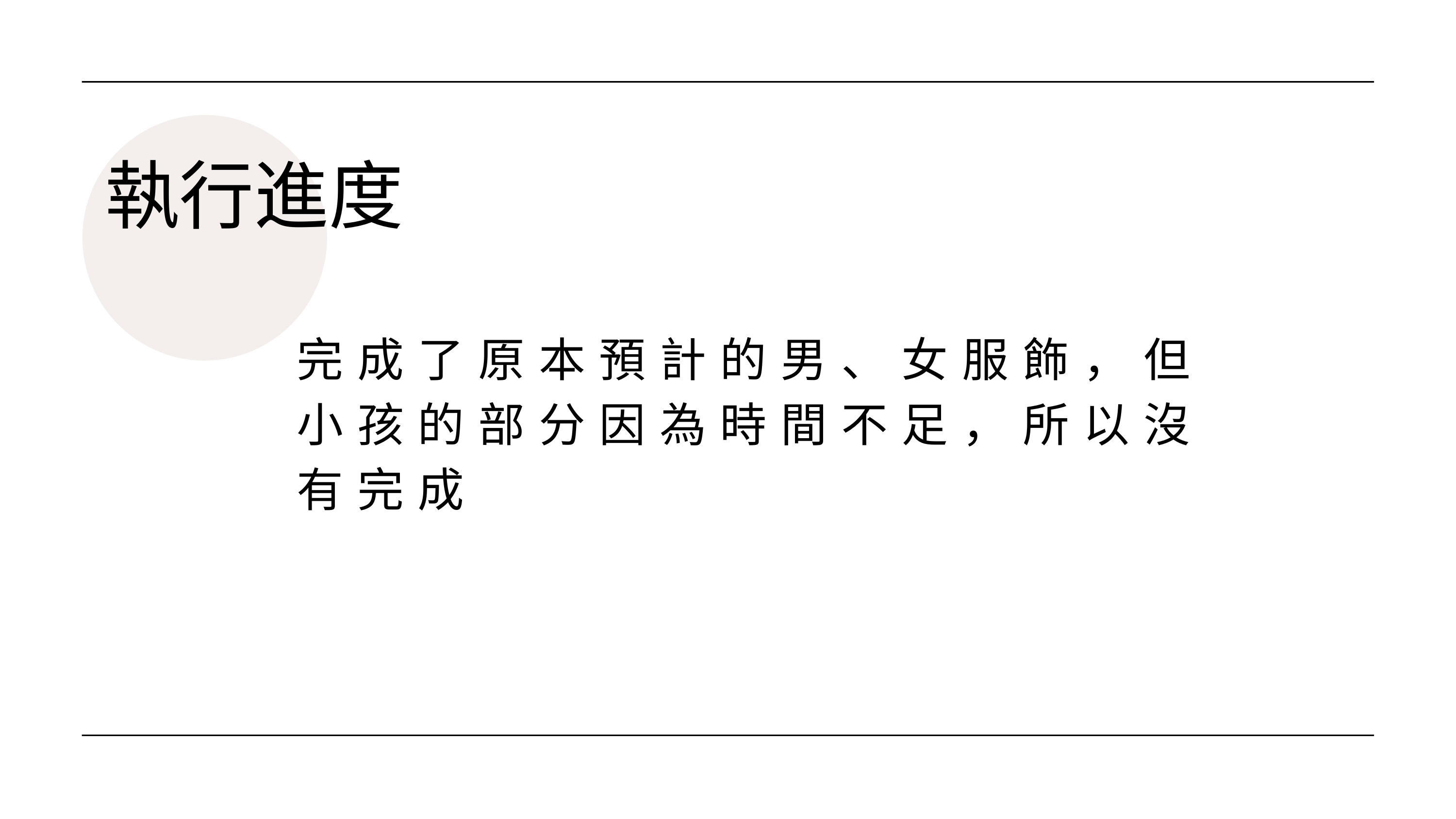

執行進度
完成了原本預計的男、女服飾，但小孩的部分因為時間不足，所以沒有完成